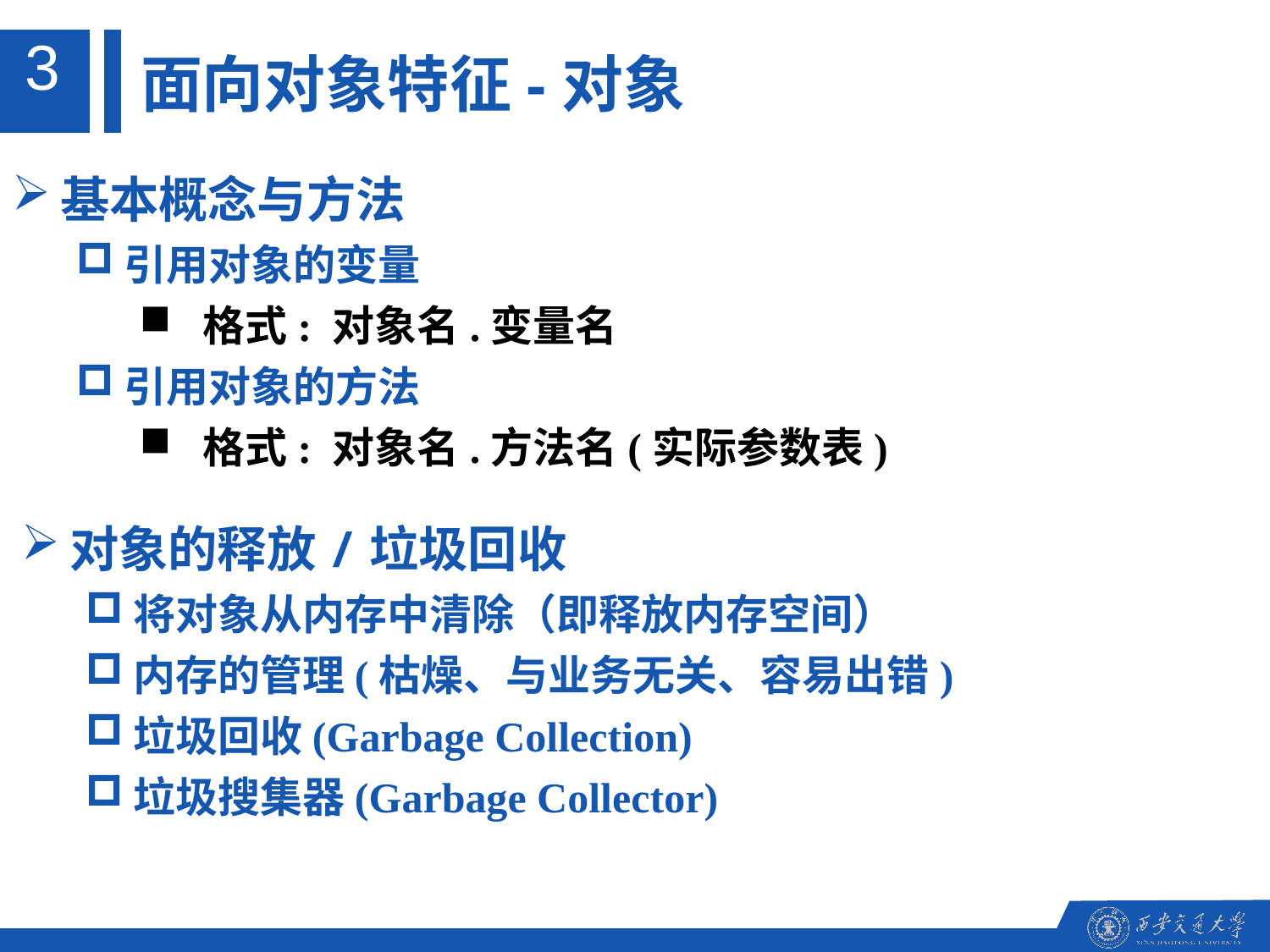

3
面向对象特征-对象
基本概念与方法
引用对象的变量
格式: 对象名.变量名
引用对象的方法
格式: 对象名.方法名(实际参数表)
对象的释放/垃圾回收
将对象从内存中清除（即释放内存空间）
内存的管理(枯燥、与业务无关、容易出错)
垃圾回收(Garbage Collection)
垃圾搜集器(Garbage Collector)